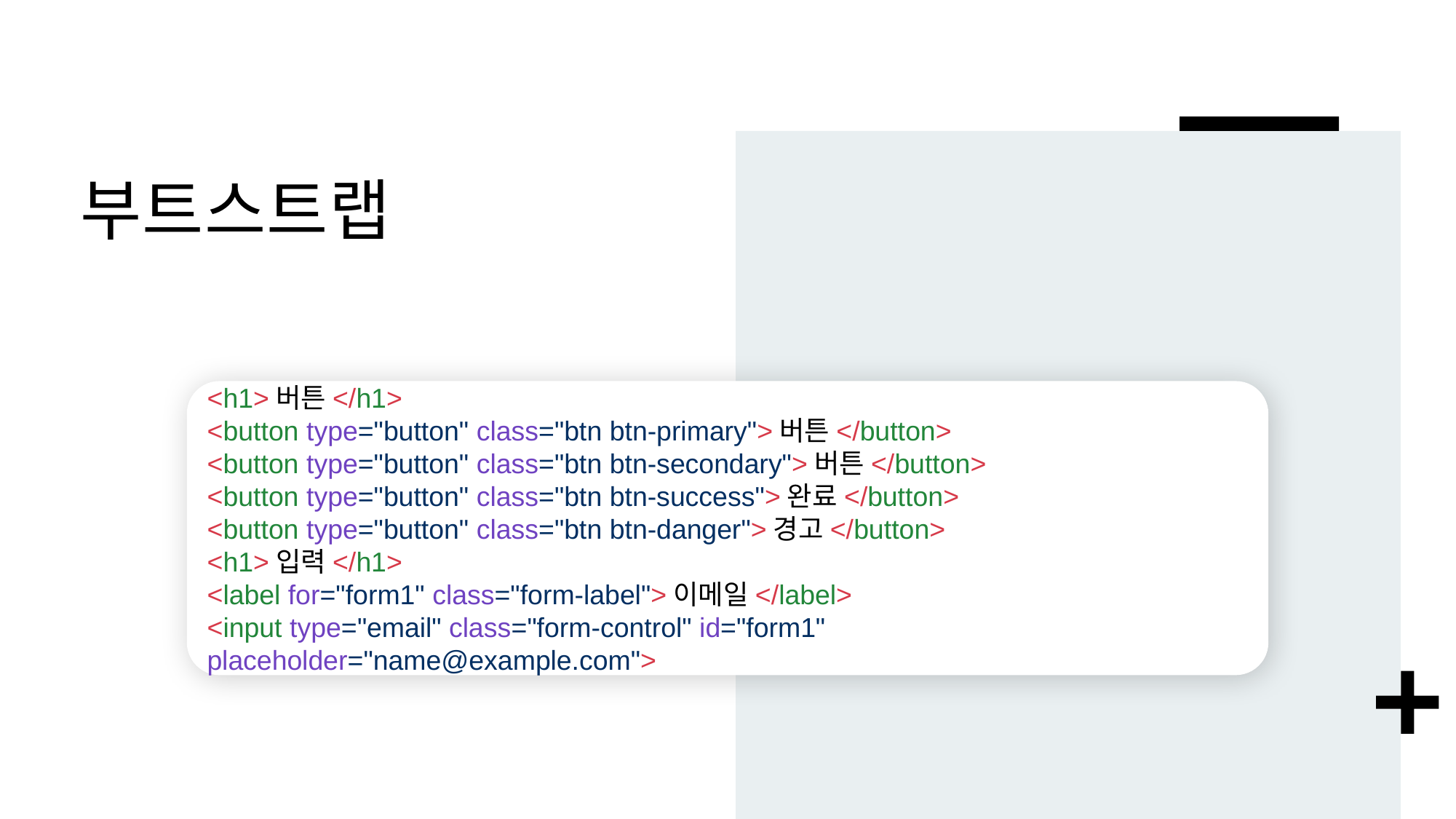

# 부트스트랩
<h1>버튼</h1>
<button type="button" class="btn btn-primary">버튼</button>
<button type="button" class="btn btn-secondary">버튼</button>
<button type="button" class="btn btn-success">완료</button>
<button type="button" class="btn btn-danger">경고</button>
<h1>입력</h1>
<label for="form1" class="form-label">이메일</label>
<input type="email" class="form-control" id="form1" placeholder="name@example.com">